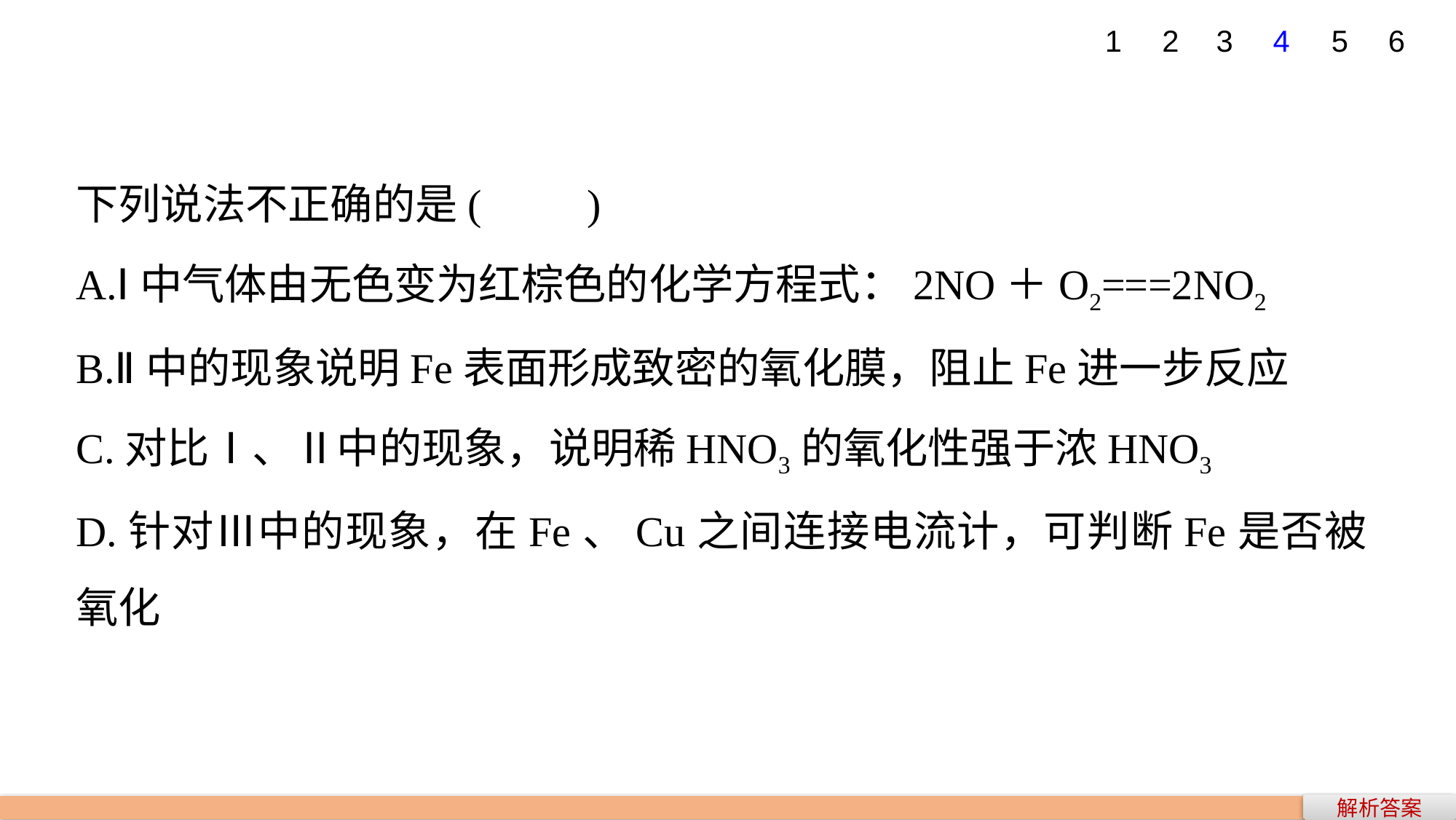

5
6
1
2
3
4
下列说法不正确的是(　　)
A.Ⅰ中气体由无色变为红棕色的化学方程式：2NO＋O2===2NO2
B.Ⅱ中的现象说明Fe表面形成致密的氧化膜，阻止Fe进一步反应
C.对比Ⅰ、Ⅱ中的现象，说明稀HNO3的氧化性强于浓HNO3
D.针对Ⅲ中的现象，在Fe、Cu之间连接电流计，可判断Fe是否被氧化
解析答案